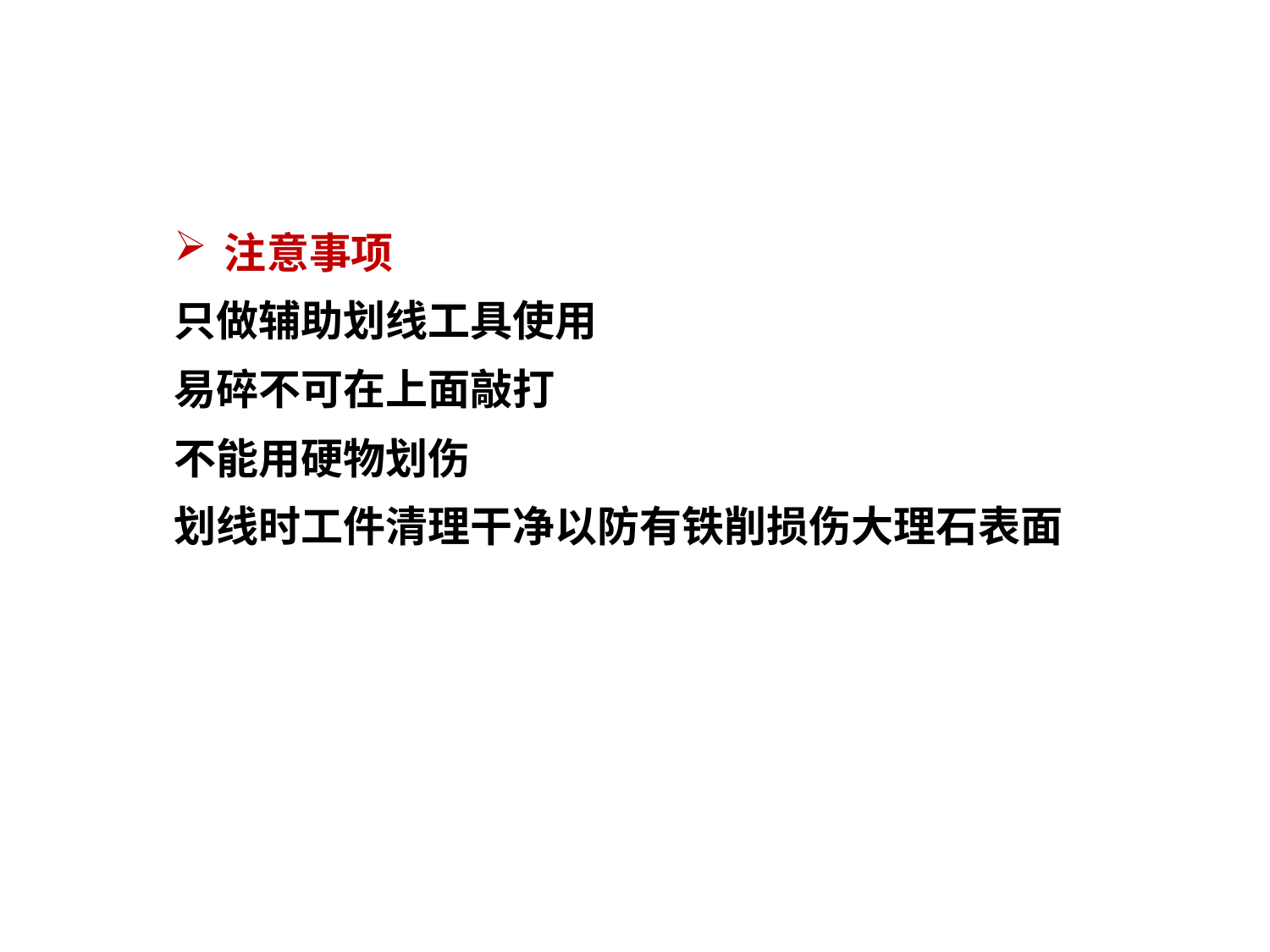

注意事项
只做辅助划线工具使用
易碎不可在上面敲打
不能用硬物划伤
划线时工件清理干净以防有铁削损伤大理石表面